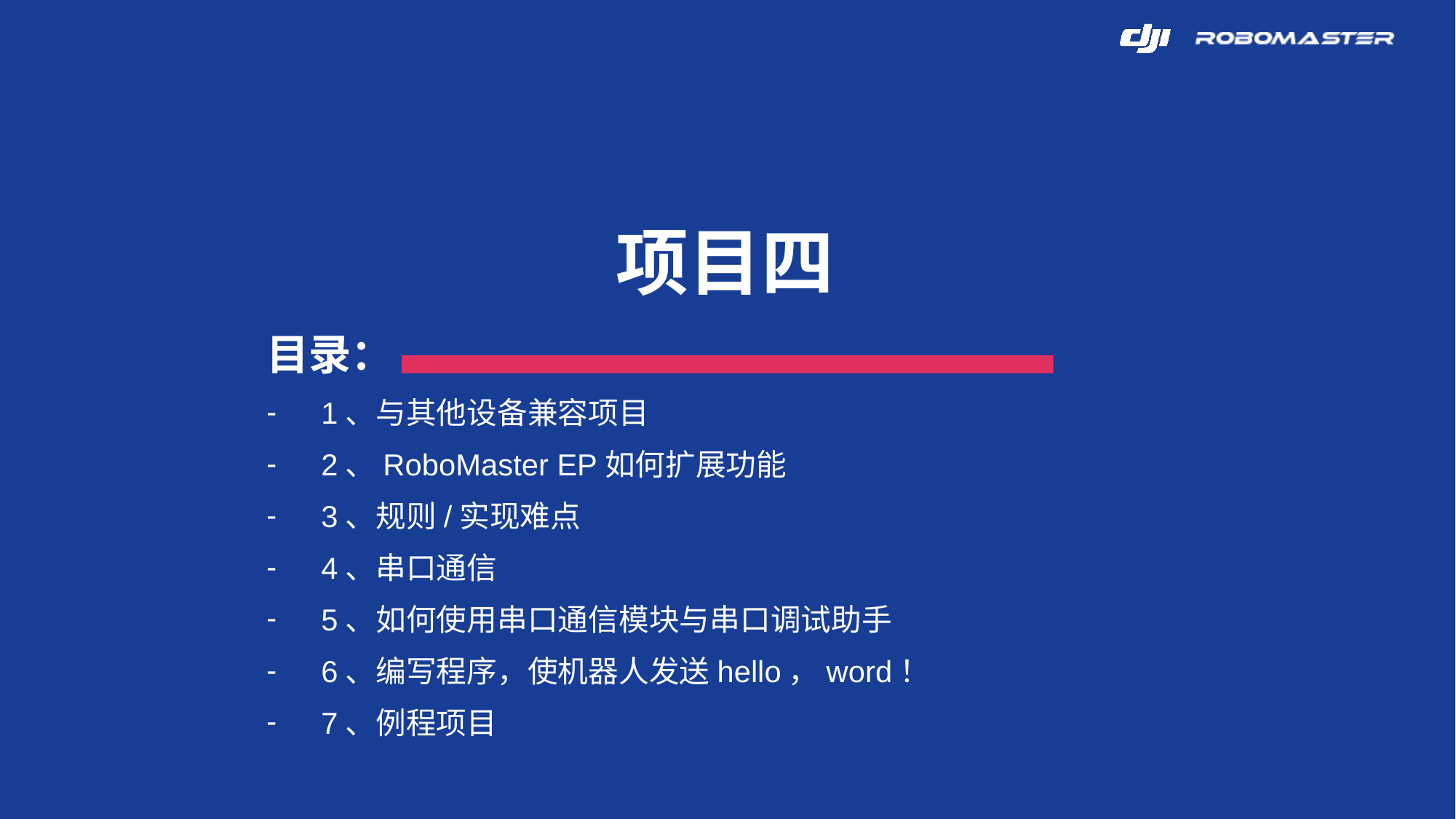

项目四
目录：
1、与其他设备兼容项目
2、RoboMaster EP如何扩展功能
3、规则/实现难点
4、串口通信
5、如何使用串口通信模块与串口调试助手
6、编写程序，使机器人发送hello，word！
7、例程项目